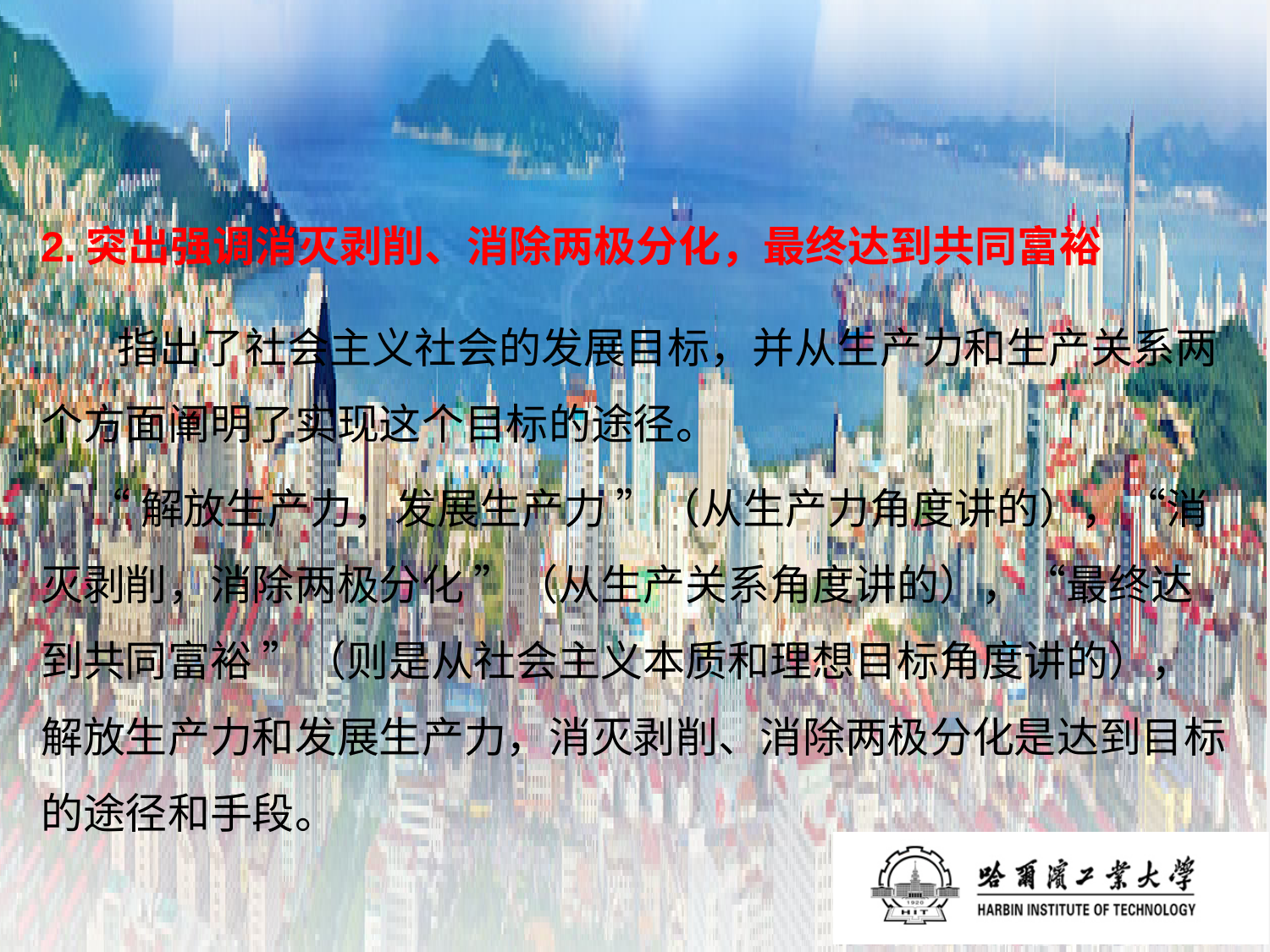

# 2.突出强调消灭剥削、消除两极分化，最终达到共同富裕
       指出了社会主义社会的发展目标，并从生产力和生产关系两个方面阐明了实现这个目标的途径。
     “解放生产力，发展生产力 ”（从生产力角度讲的），“消灭剥削，消除两极分化 ”（从生产关系角度讲的），“最终达到共同富裕 ”（则是从社会主义本质和理想目标角度讲的），解放生产力和发展生产力，消灭剥削、消除两极分化是达到目标的途径和手段。